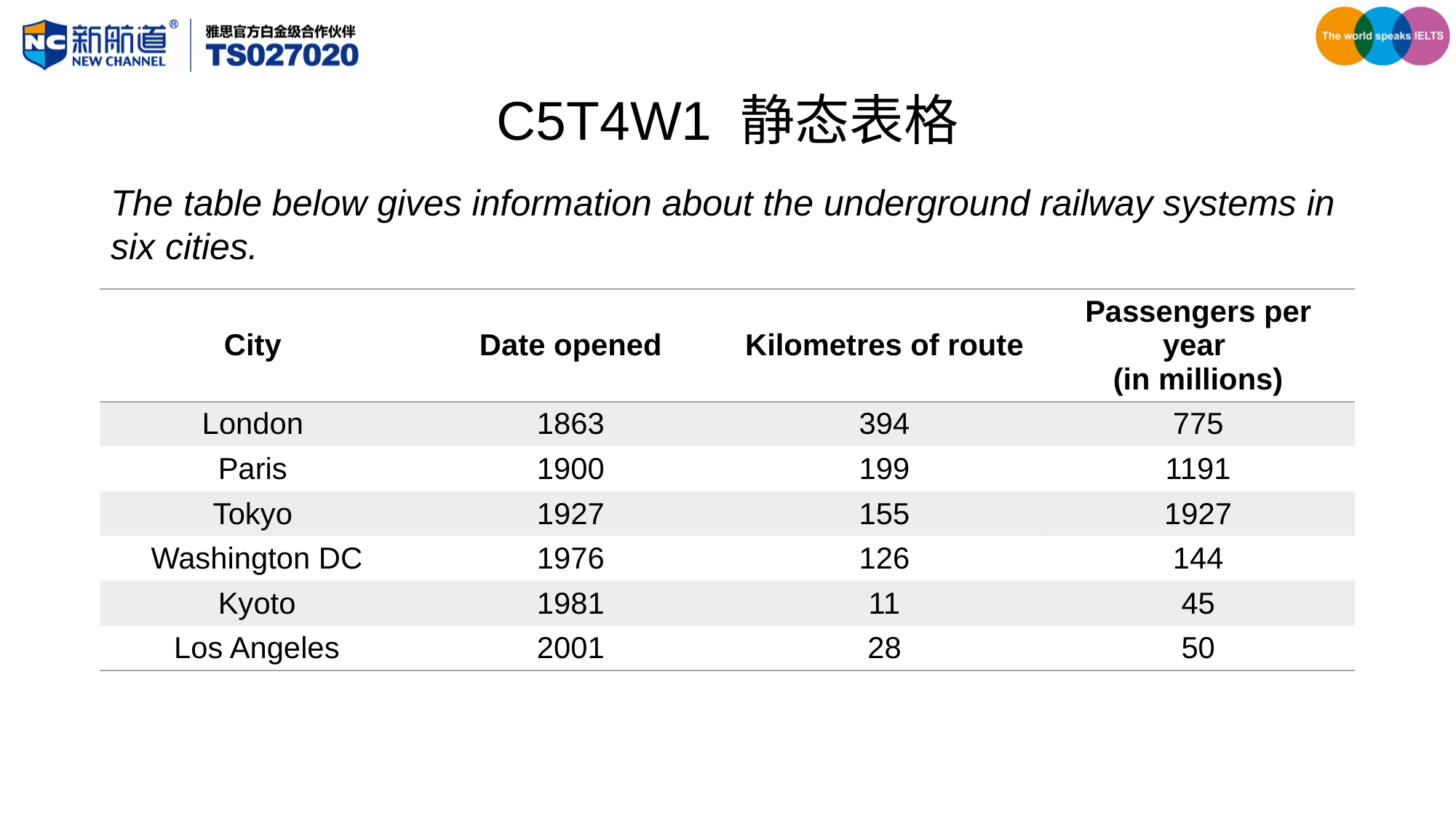

# C5T4W1 静态表格
The table below gives information about the underground railway systems in six cities.
| City | Date opened | Kilometres of route | Passengers per year (in millions) |
| --- | --- | --- | --- |
| London | 1863 | 394 | 775 |
| Paris | 1900 | 199 | 1191 |
| Tokyo | 1927 | 155 | 1927 |
| Washington DC | 1976 | 126 | 144 |
| Kyoto | 1981 | 11 | 45 |
| Los Angeles | 2001 | 28 | 50 |